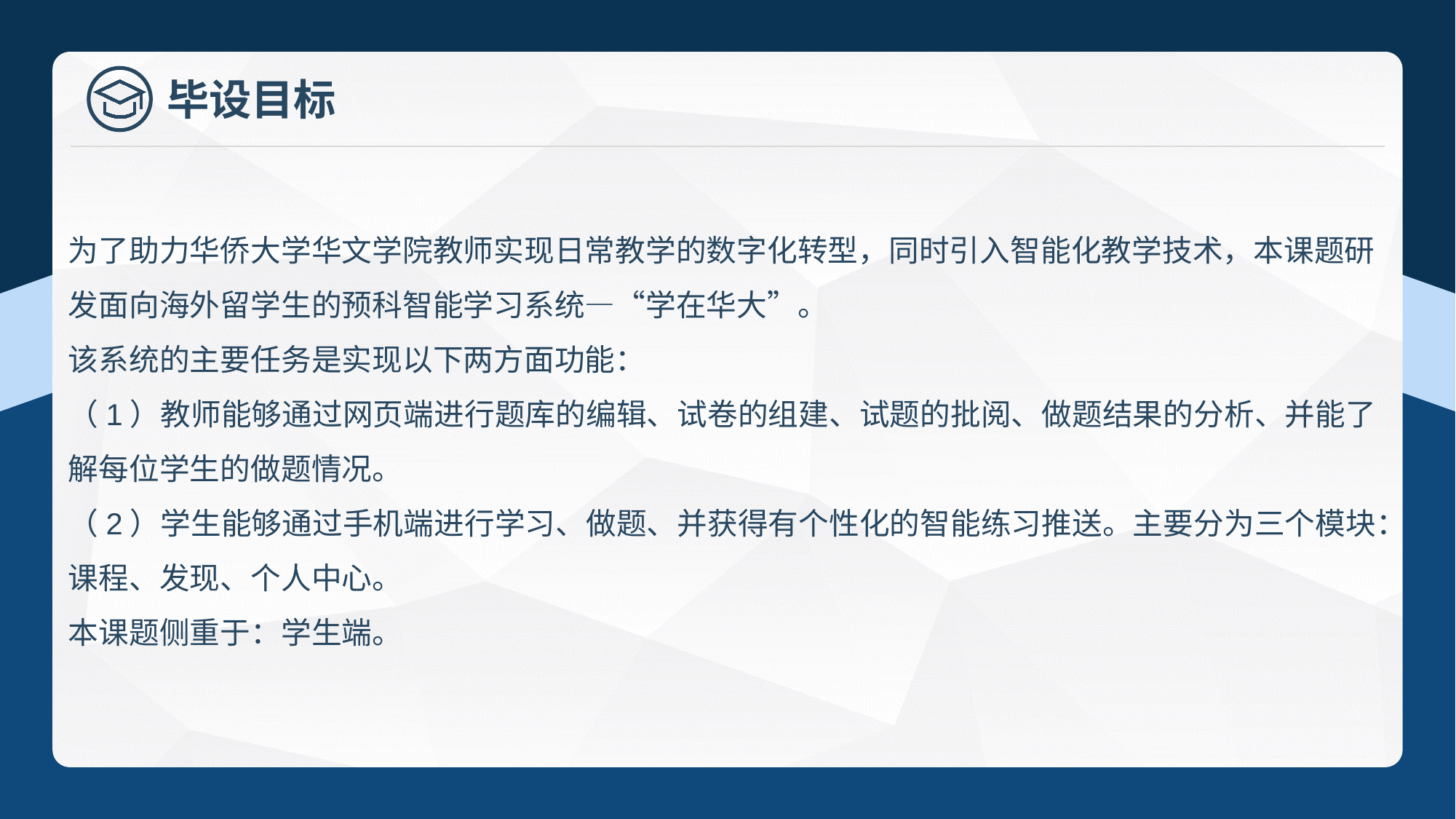

为了助力华侨大学华文学院教师实现日常教学的数字化转型，同时引入智能化教学技术，本课题研发面向海外留学生的预科智能学习系统—“学在华大”。
该系统的主要任务是实现以下两方面功能：
（1）教师能够通过网页端进行题库的编辑、试卷的组建、试题的批阅、做题结果的分析、并能了解每位学生的做题情况。
（2）学生能够通过手机端进行学习、做题、并获得有个性化的智能练习推送。主要分为三个模块：课程、发现、个人中心。
本课题侧重于：学生端。

毕设目标